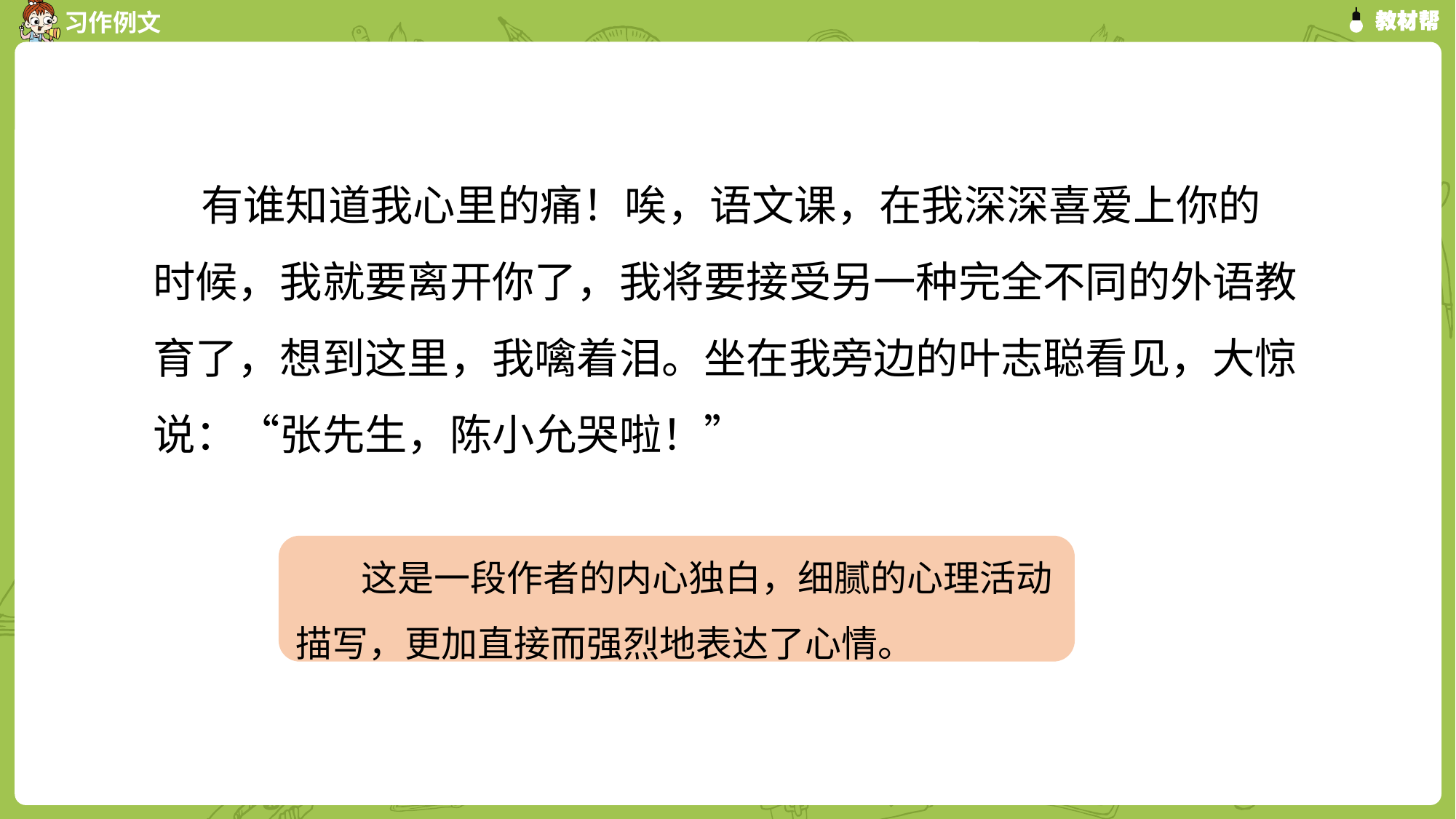

有谁知道我心里的痛！唉，语文课，在我深深喜爱上你的时候，我就要离开你了，我将要接受另一种完全不同的外语教育了，想到这里，我噙着泪。坐在我旁边的叶志聪看见，大惊说：“张先生，陈小允哭啦！”
       这是一段作者的内心独白，细腻的心理活动描写，更加直接而强烈地表达了心情。